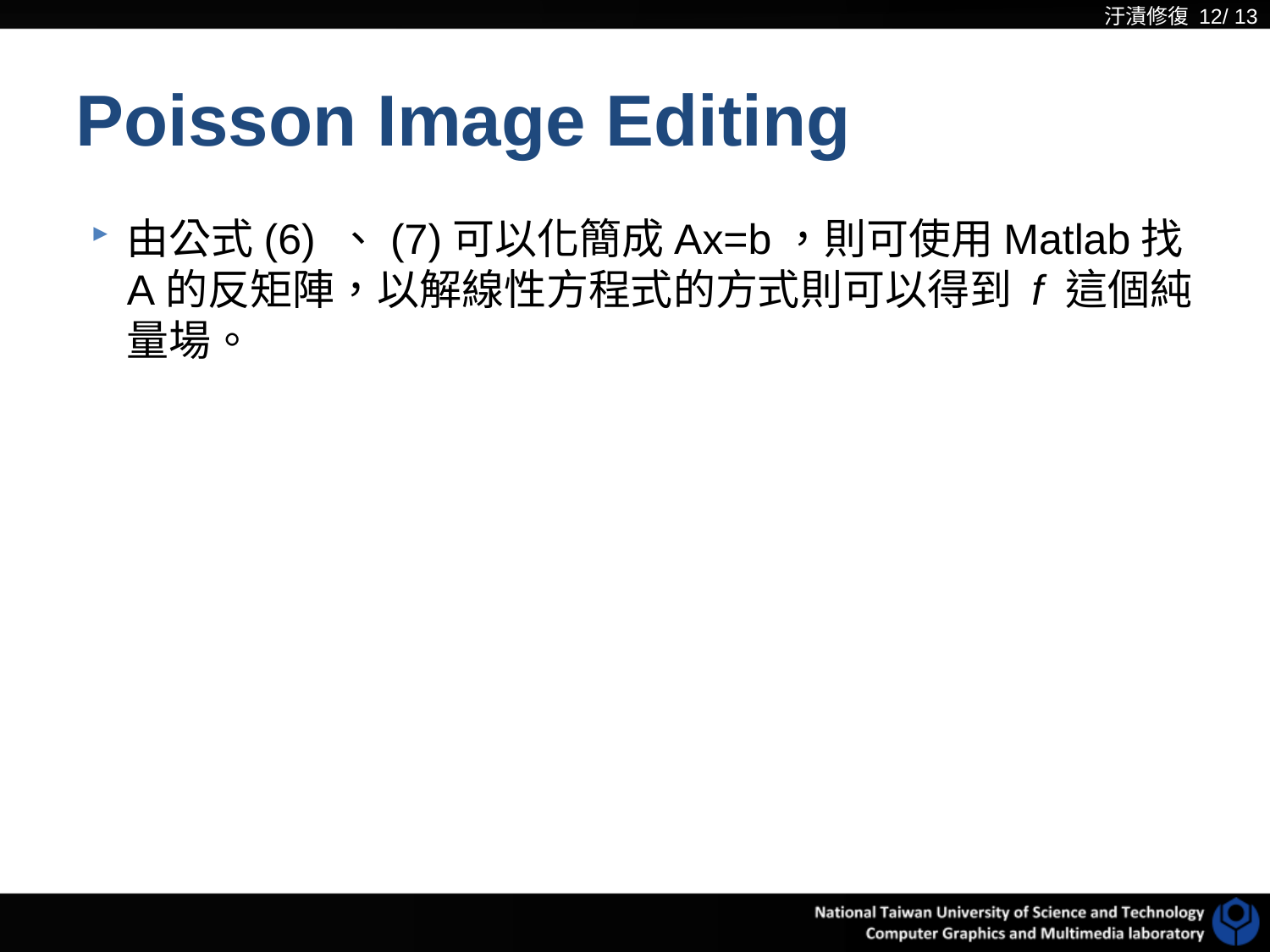

汙漬修復 12/ 13
# Poisson Image Editing
由公式(6) 、(7)可以化簡成Ax=b，則可使用Matlab找A的反矩陣，以解線性方程式的方式則可以得到 f 這個純量場。